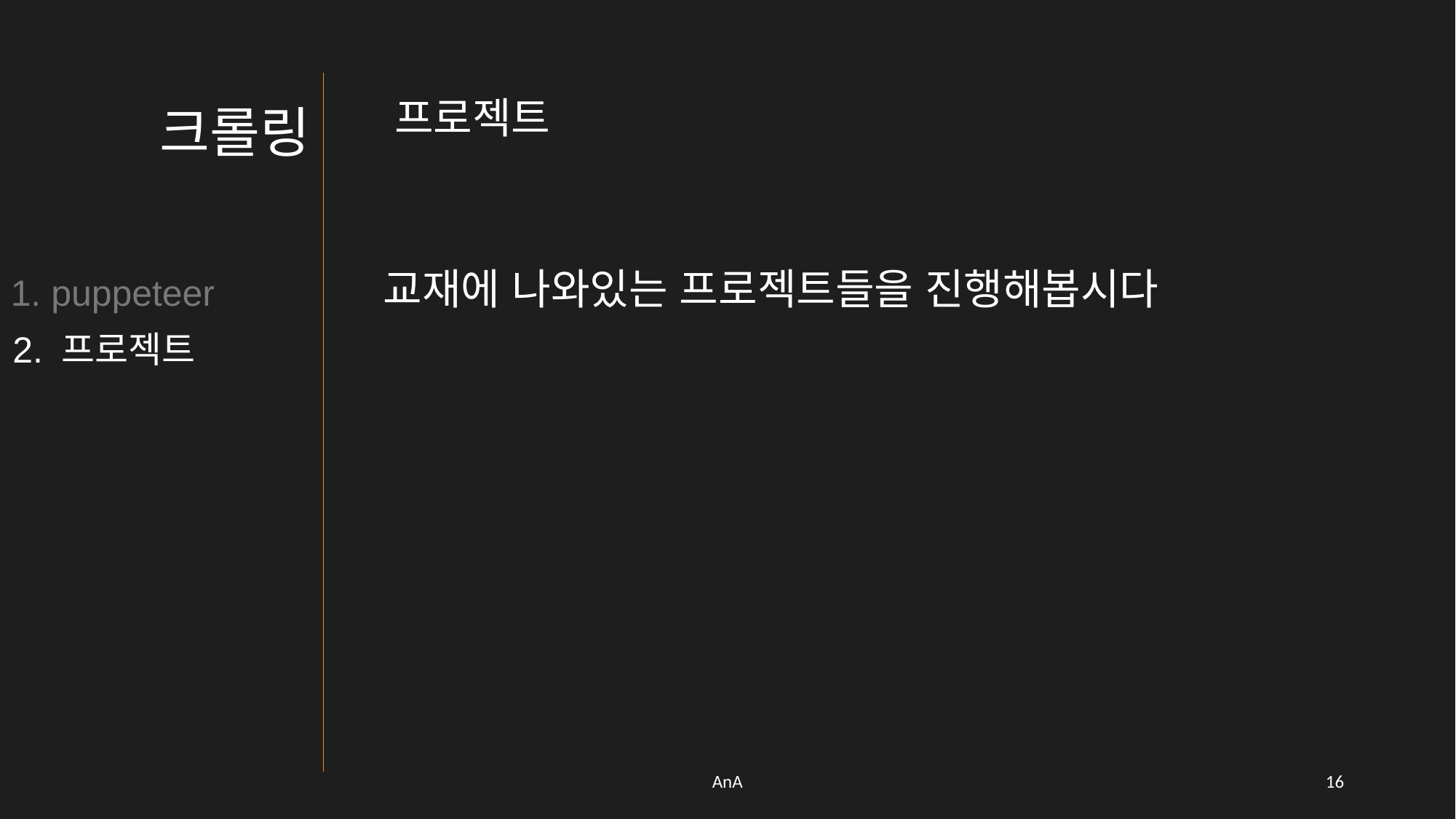

프로젝트
크롤링
교재에 나와있는 프로젝트들을 진행해봅시다
1. puppeteer
2. 프로젝트
AnA
16